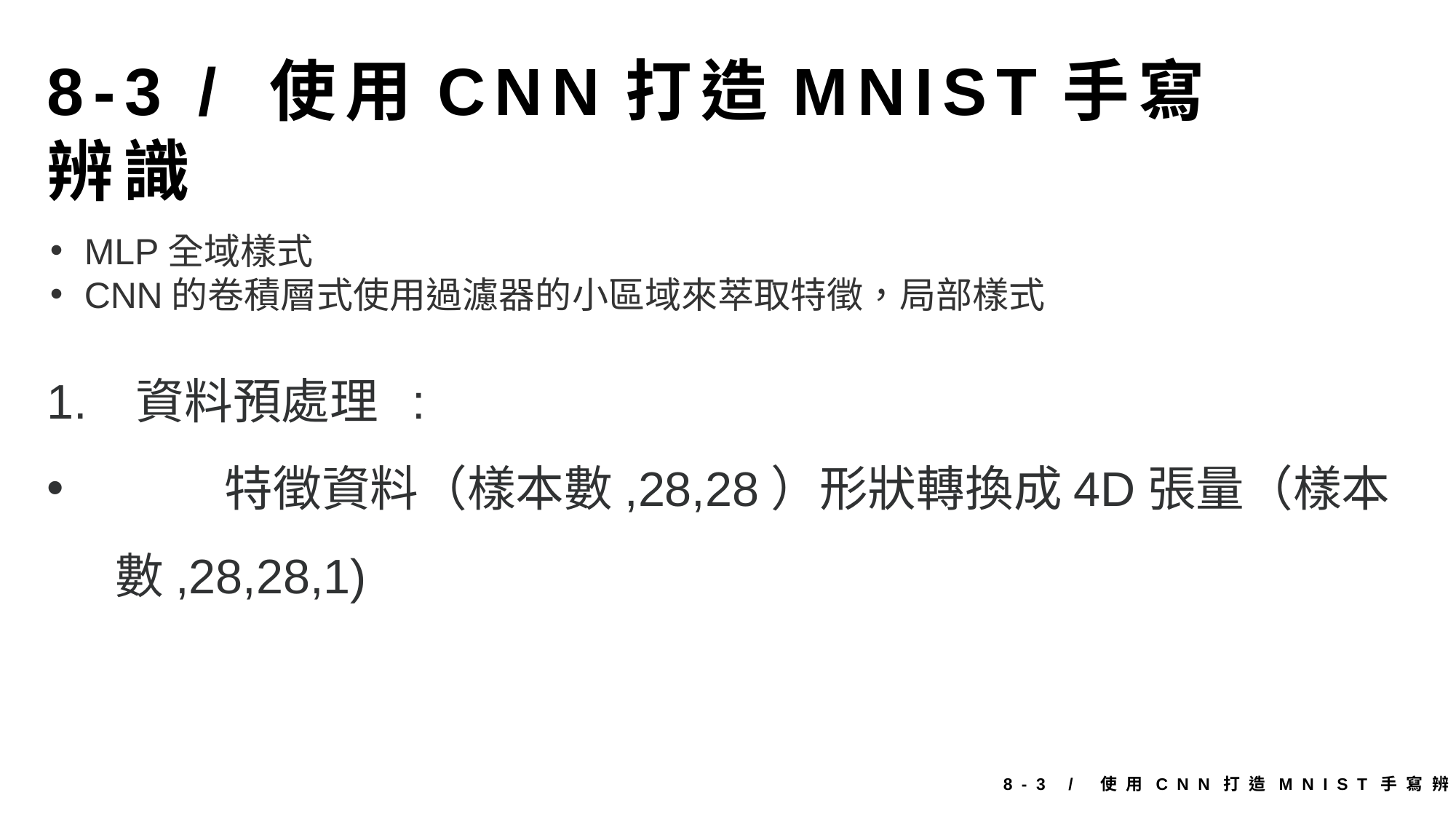

8-3 / 使用CNN打造MNIST手寫辨識
MLP全域樣式
CNN的卷積層式使用過濾器的小區域來萃取特徵，局部樣式
資料預處理  :
	特徵資料（樣本數,28,28）形狀轉換成4D張量（樣本數,28,28,1)
 8-3 / 使用CNN打造MNIST手寫辨識